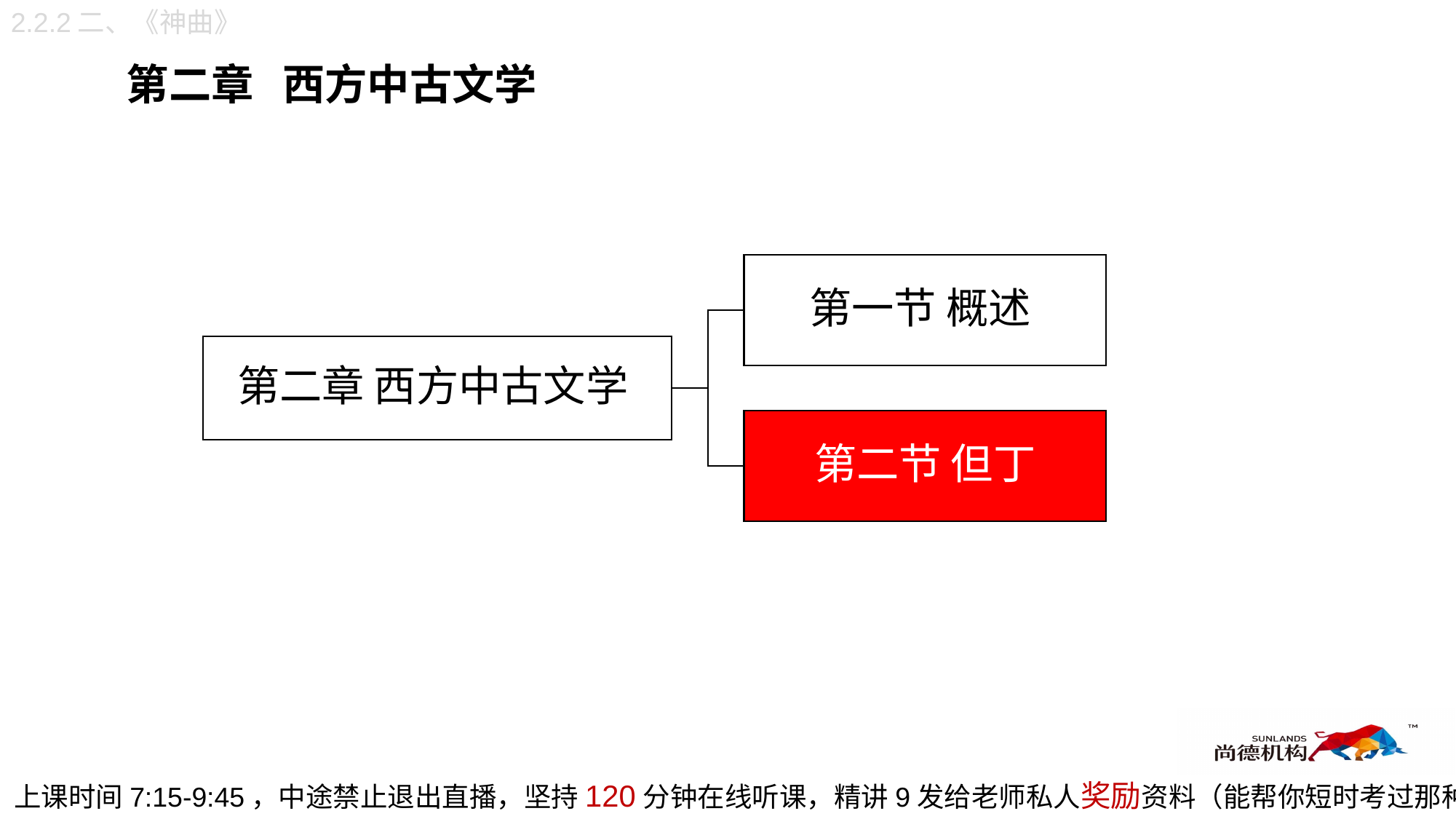

2.2.2二、《神曲》
第二章   西方中古文学
第二章 西方中古文学
第一节 概述
第二节 但丁